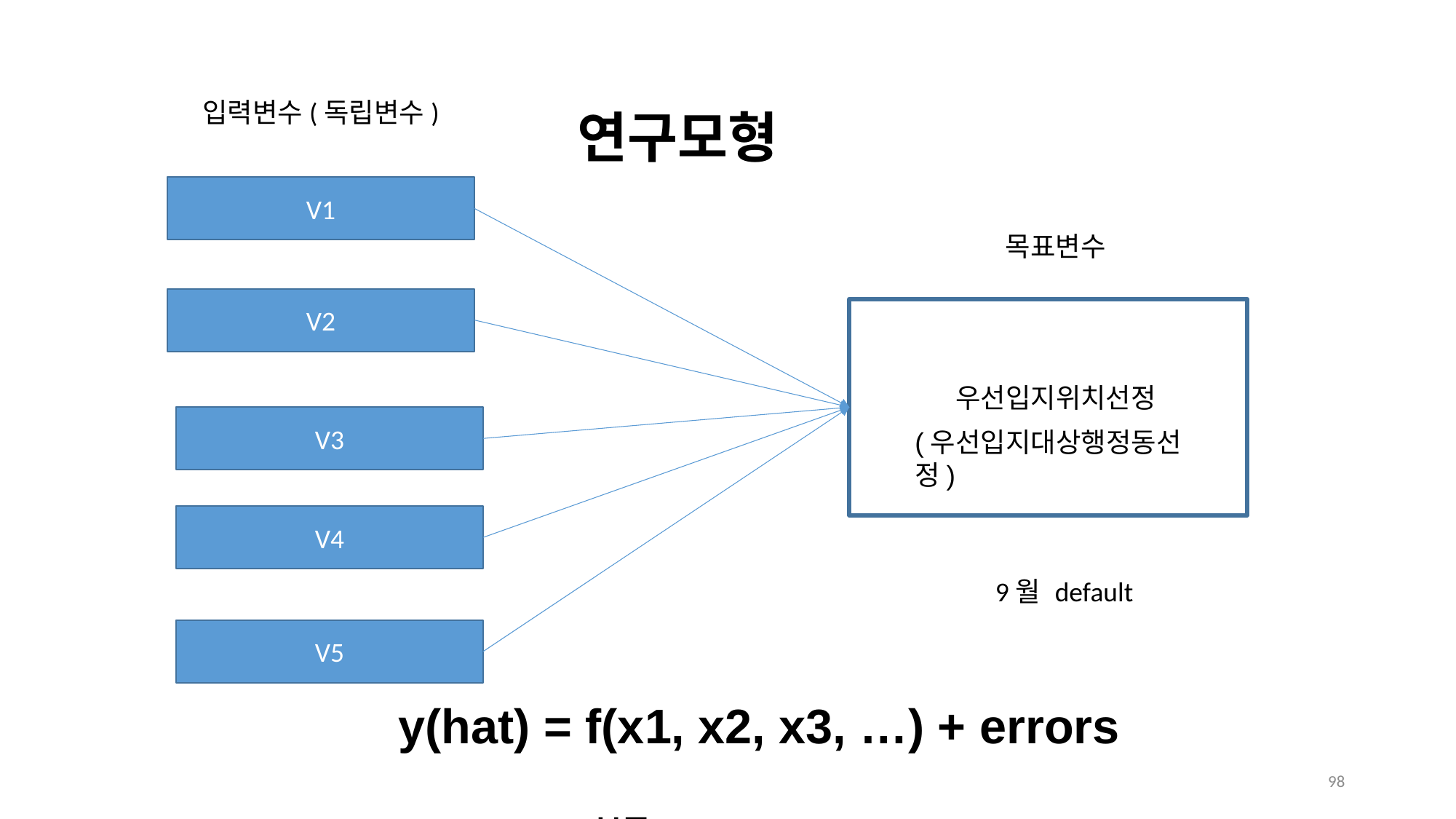

입력변수(독립변수)
연구모형
V1
목표변수
V2

우선입지위치선정
V3
(우선입지대상행정동선정)
V4
9월 default
V5
y(hat) = f(x1, x2, x3, …) + errors

Error1: OOO 부족
Error2: ***** 부족
98